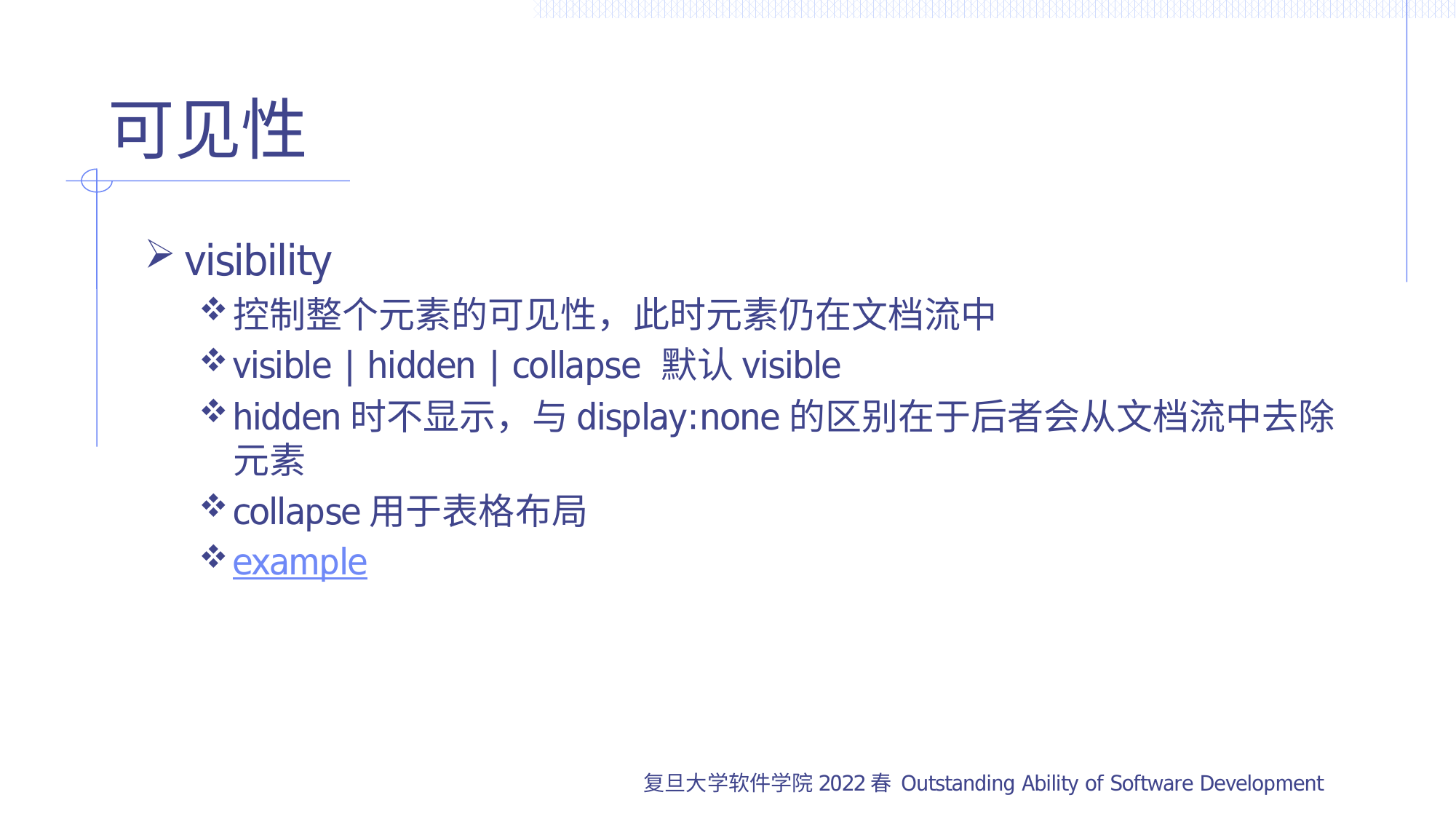

# 可见性
visibility
控制整个元素的可见性，此时元素仍在文档流中
visible | hidden | collapse 默认visible
hidden时不显示，与display:none的区别在于后者会从文档流中去除元素
collapse用于表格布局
example